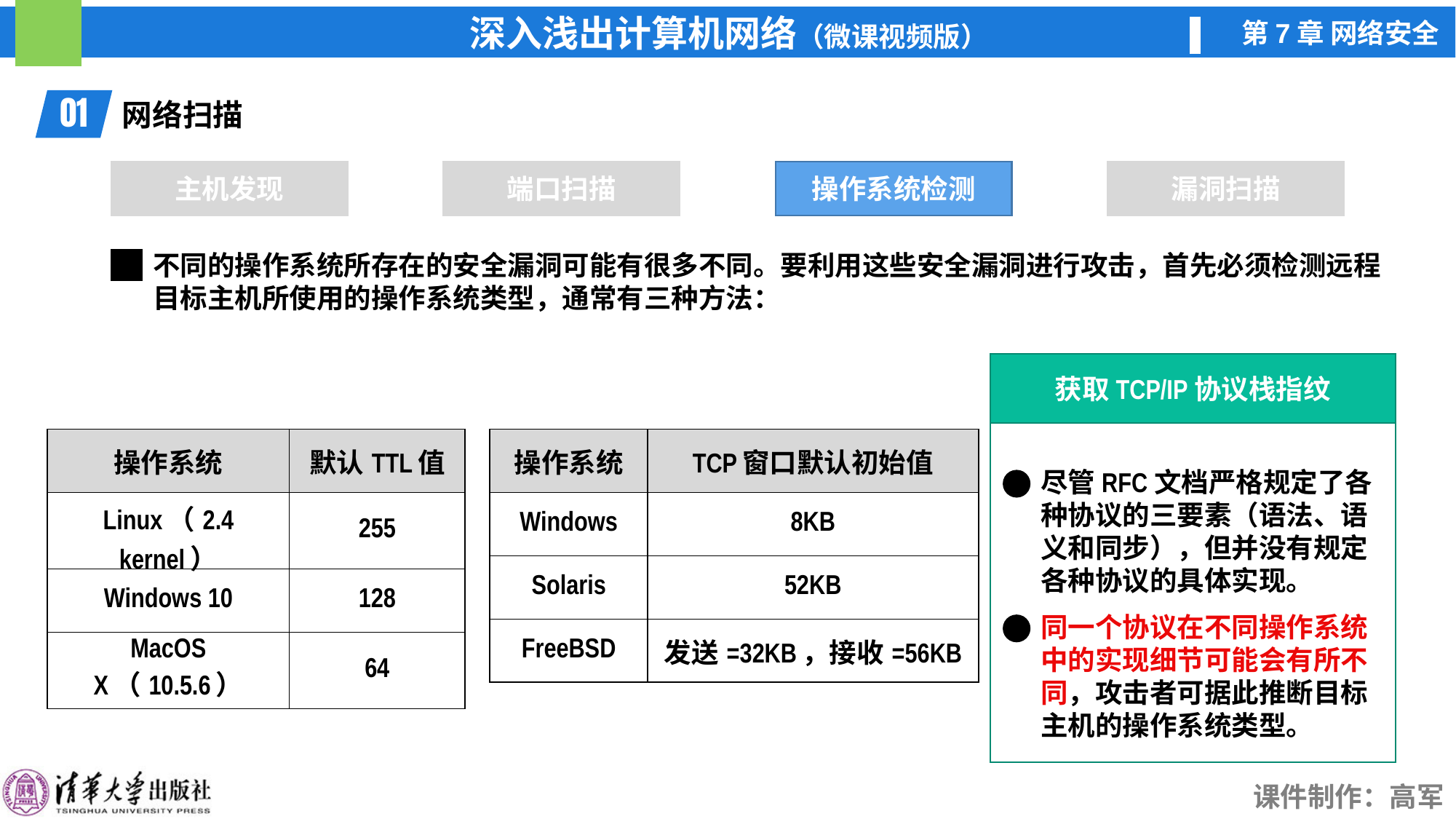

01
网络扫描
主机发现
端口扫描
操作系统检测
操作系统检测
漏洞扫描
不同的操作系统所存在的安全漏洞可能有很多不同。要利用这些安全漏洞进行攻击，首先必须检测远程目标主机所使用的操作系统类型，通常有三种方法：

获取TCP/IP协议栈指纹

| 操作系统 | 默认TTL值 |
| --- | --- |
| Linux（2.4 kernel） | 255 |
| Windows 10 | 128 |
| MacOS X（10.5.6） | 64 |
| 操作系统 | TCP窗口默认初始值 |
| --- | --- |
| Windows | 8KB |
| Solaris | 52KB |
| FreeBSD | 发送=32KB，接收=56KB |
尽管RFC文档严格规定了各种协议的三要素（语法、语义和同步），但并没有规定各种协议的具体实现。

同一个协议在不同操作系统中的实现细节可能会有所不同，攻击者可据此推断目标主机的操作系统类型。